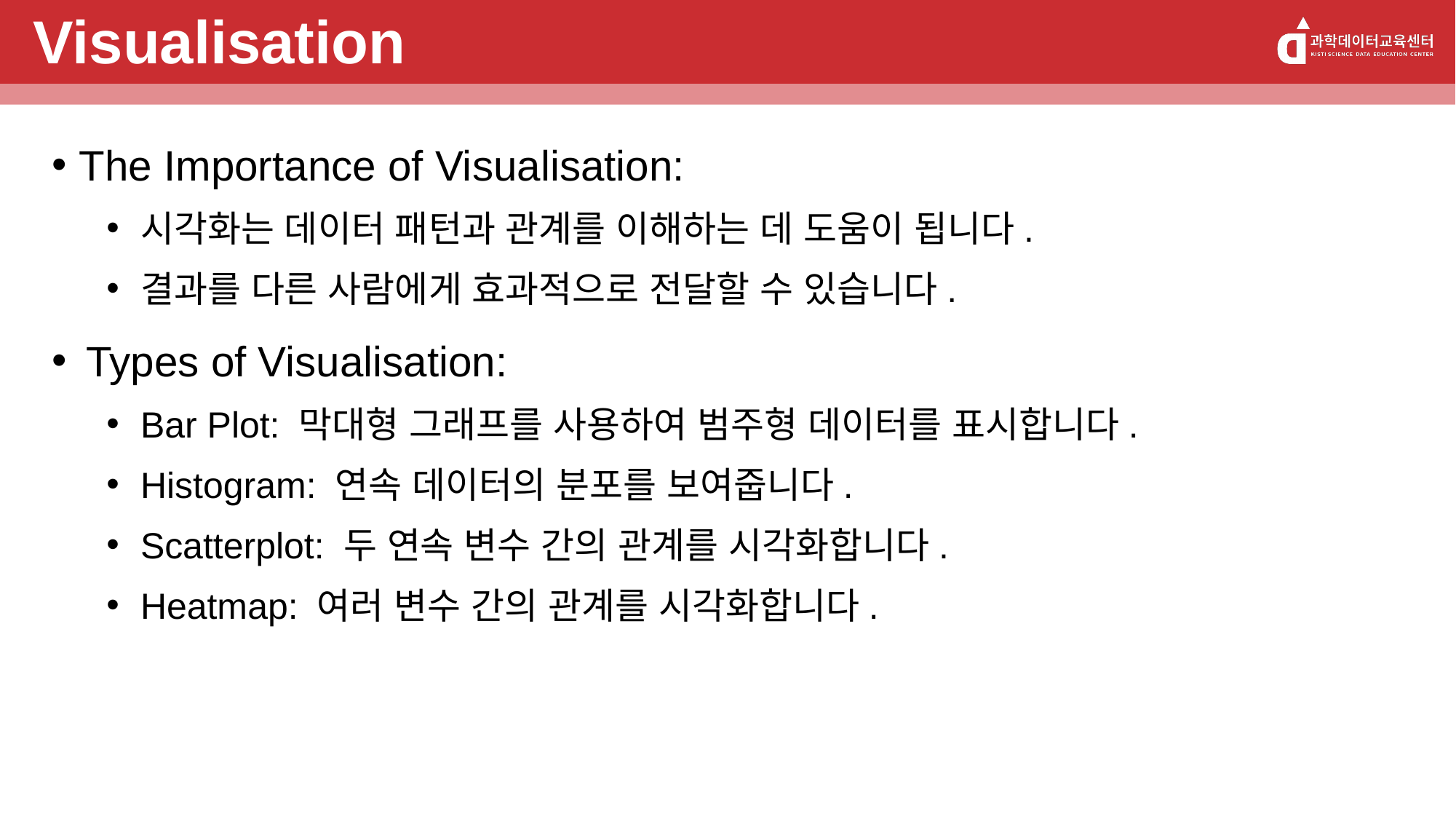

# Visualisation
The Importance of Visualisation:
시각화는 데이터 패턴과 관계를 이해하는 데 도움이 됩니다.
결과를 다른 사람에게 효과적으로 전달할 수 있습니다.
Types of Visualisation:
Bar Plot: 막대형 그래프를 사용하여 범주형 데이터를 표시합니다.
Histogram: 연속 데이터의 분포를 보여줍니다.
Scatterplot: 두 연속 변수 간의 관계를 시각화합니다.
Heatmap: 여러 변수 간의 관계를 시각화합니다.